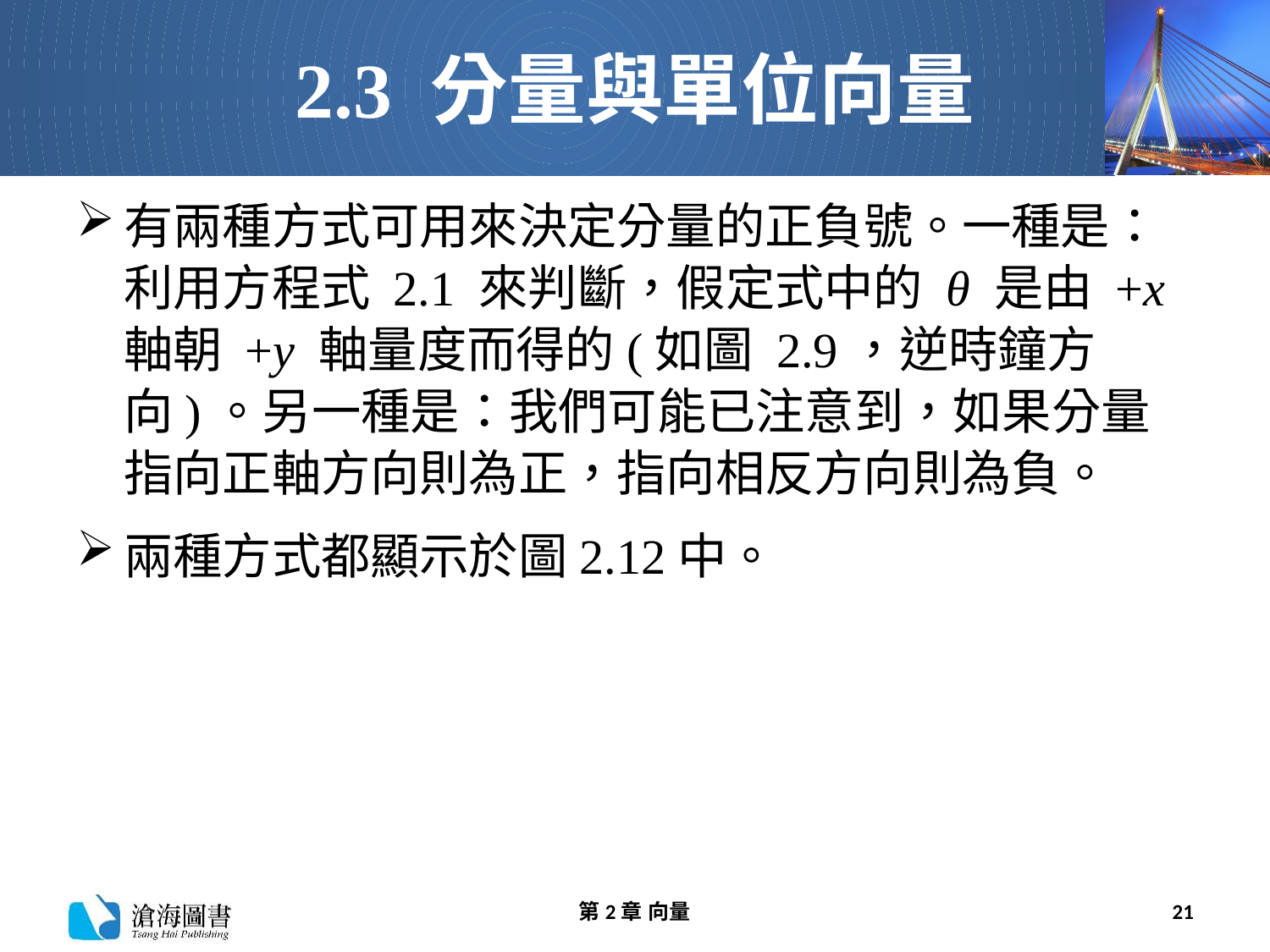

# 2.3 分量與單位向量
有兩種方式可用來決定分量的正負號。一種是：利用方程式 2.1 來判斷，假定式中的 θ 是由 +x 軸朝 +y 軸量度而得的(如圖 2.9，逆時鐘方向)。另一種是：我們可能已注意到，如果分量指向正軸方向則為正，指向相反方向則為負。
兩種方式都顯示於圖2.12中。

第2章 向量
21